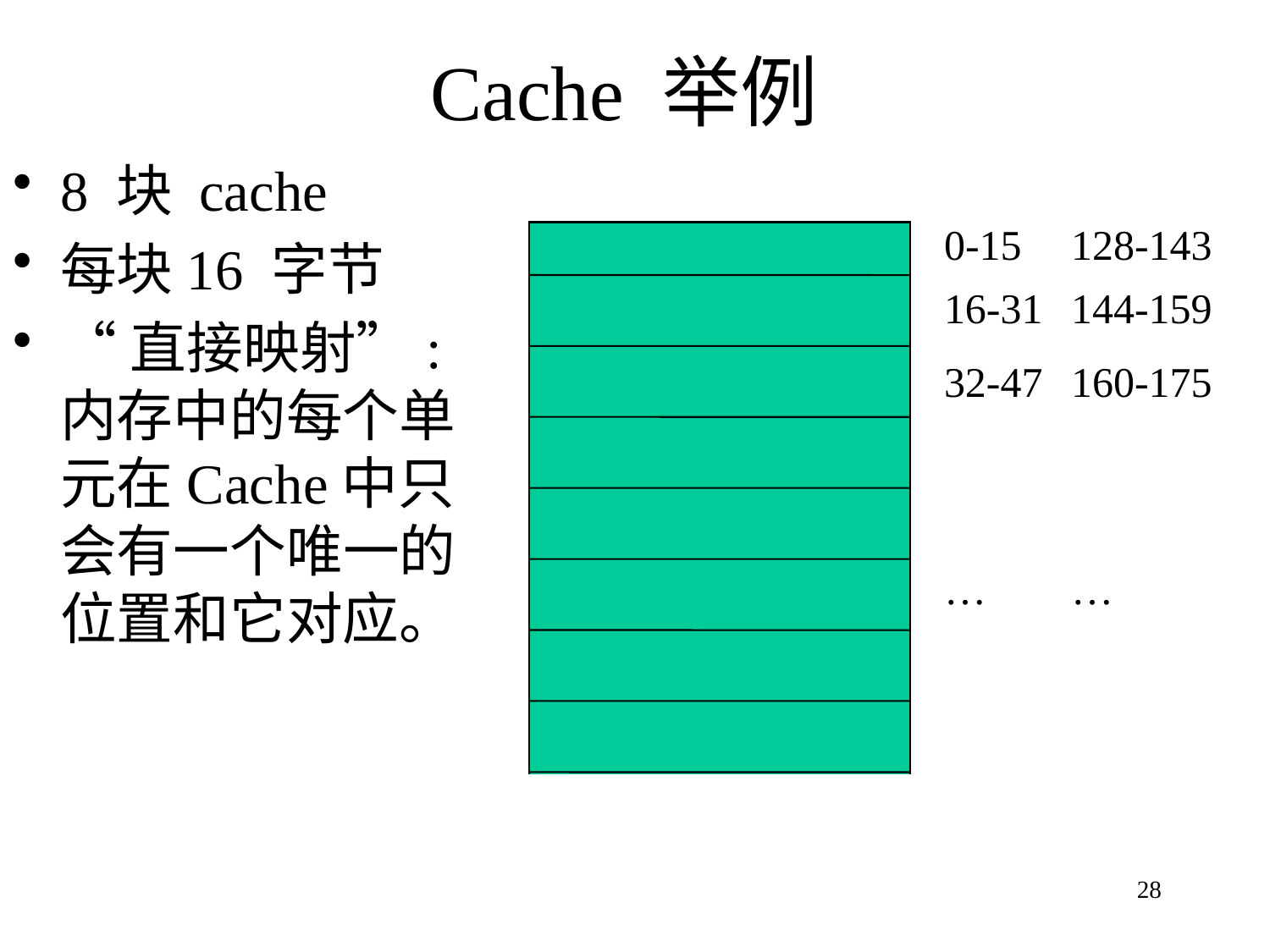

# Cache 举例
8 块 cache
每块16 字节
“直接映射”: 内存中的每个单元在Cache中只会有一个唯一的位置和它对应。
0-15
16-31
32-47
…
128-143
144-159
160-175
…

28